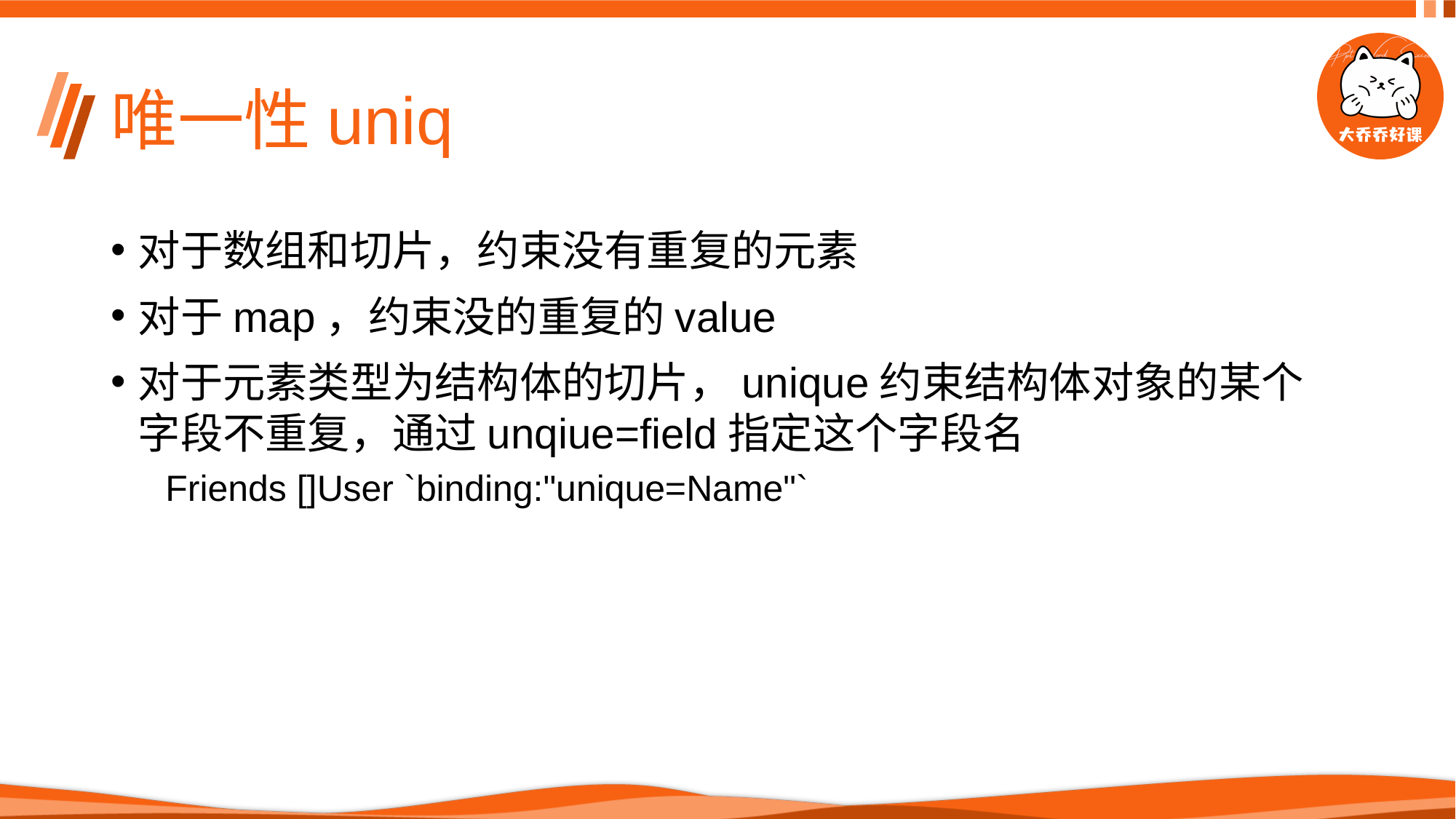

# 唯一性uniq
对于数组和切片，约束没有重复的元素
对于map，约束没的重复的value
对于元素类型为结构体的切片，unique约束结构体对象的某个字段不重复，通过unqiue=field指定这个字段名
Friends []User `binding:"unique=Name"`